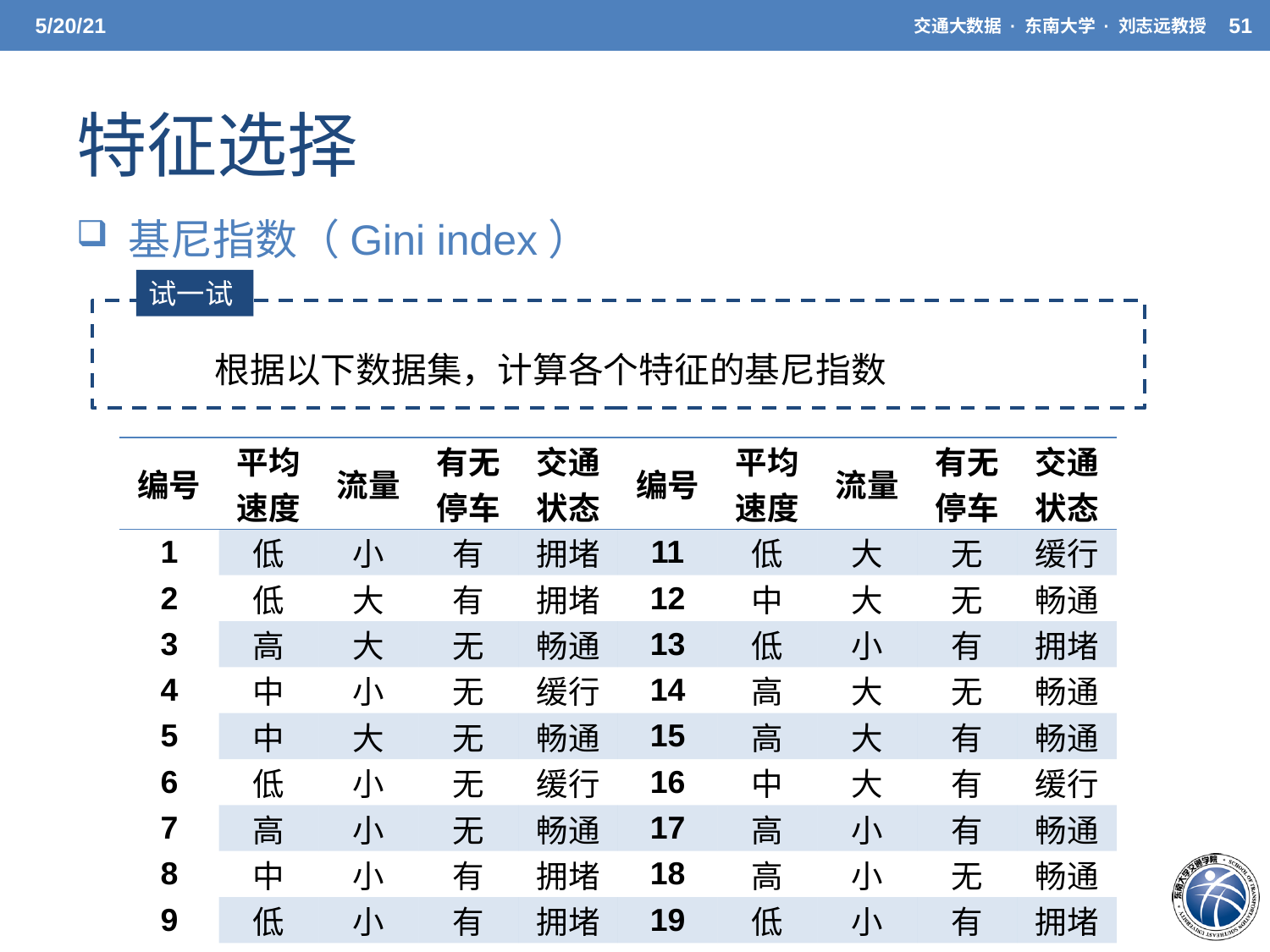

5/20/21
交通大数据 · 东南大学 · 刘志远教授
51
# 特征选择
 基尼指数（Gini index）
试一试

根据以下数据集，计算各个特征的基尼指数
| 编号 | 平均速度 | 流量 | 有无停车 | 交通状态 | 编号 | 平均速度 | 流量 | 有无停车 | 交通状态 |
| --- | --- | --- | --- | --- | --- | --- | --- | --- | --- |
| 1 | 低 | 小 | 有 | 拥堵 | 11 | 低 | 大 | 无 | 缓行 |
| 2 | 低 | 大 | 有 | 拥堵 | 12 | 中 | 大 | 无 | 畅通 |
| 3 | 高 | 大 | 无 | 畅通 | 13 | 低 | 小 | 有 | 拥堵 |
| 4 | 中 | 小 | 无 | 缓行 | 14 | 高 | 大 | 无 | 畅通 |
| 5 | 中 | 大 | 无 | 畅通 | 15 | 高 | 大 | 有 | 畅通 |
| 6 | 低 | 小 | 无 | 缓行 | 16 | 中 | 大 | 有 | 缓行 |
| 7 | 高 | 小 | 无 | 畅通 | 17 | 高 | 小 | 有 | 畅通 |
| 8 | 中 | 小 | 有 | 拥堵 | 18 | 高 | 小 | 无 | 畅通 |
| 9 | 低 | 小 | 有 | 拥堵 | 19 | 低 | 小 | 有 | 拥堵 |
| 10 | 中 | 小 | 无 | 缓行 | 20 | 中 | 小 | 无 | 缓行 |